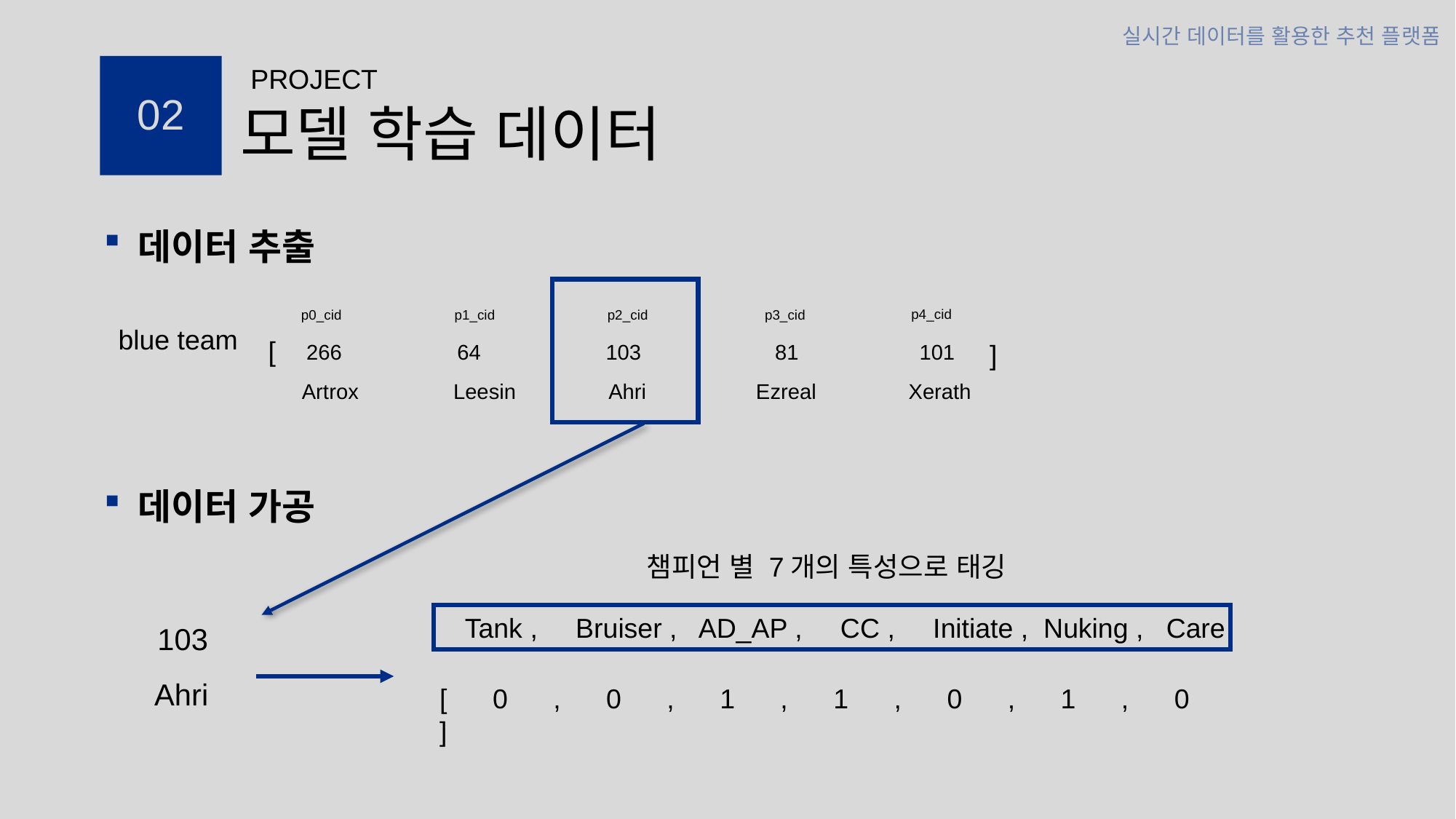

PROJECT
02
# 모델 학습 데이터
데이터 추출

p4_cid
p0_cid
p1_cid
p2_cid
p3_cid
blue team
[
]
266
64
103
  81
101
Artrox
Leesin
Ahri
Ezreal
Xerath

데이터 가공
챔피언 별 7개의 특성으로 태깅

Tank ,     Bruiser ,   AD_AP ,     CC ,     Initiate ,  Nuking ,   Care
103
 Ahri
[0,0,1,1,0,1,0]